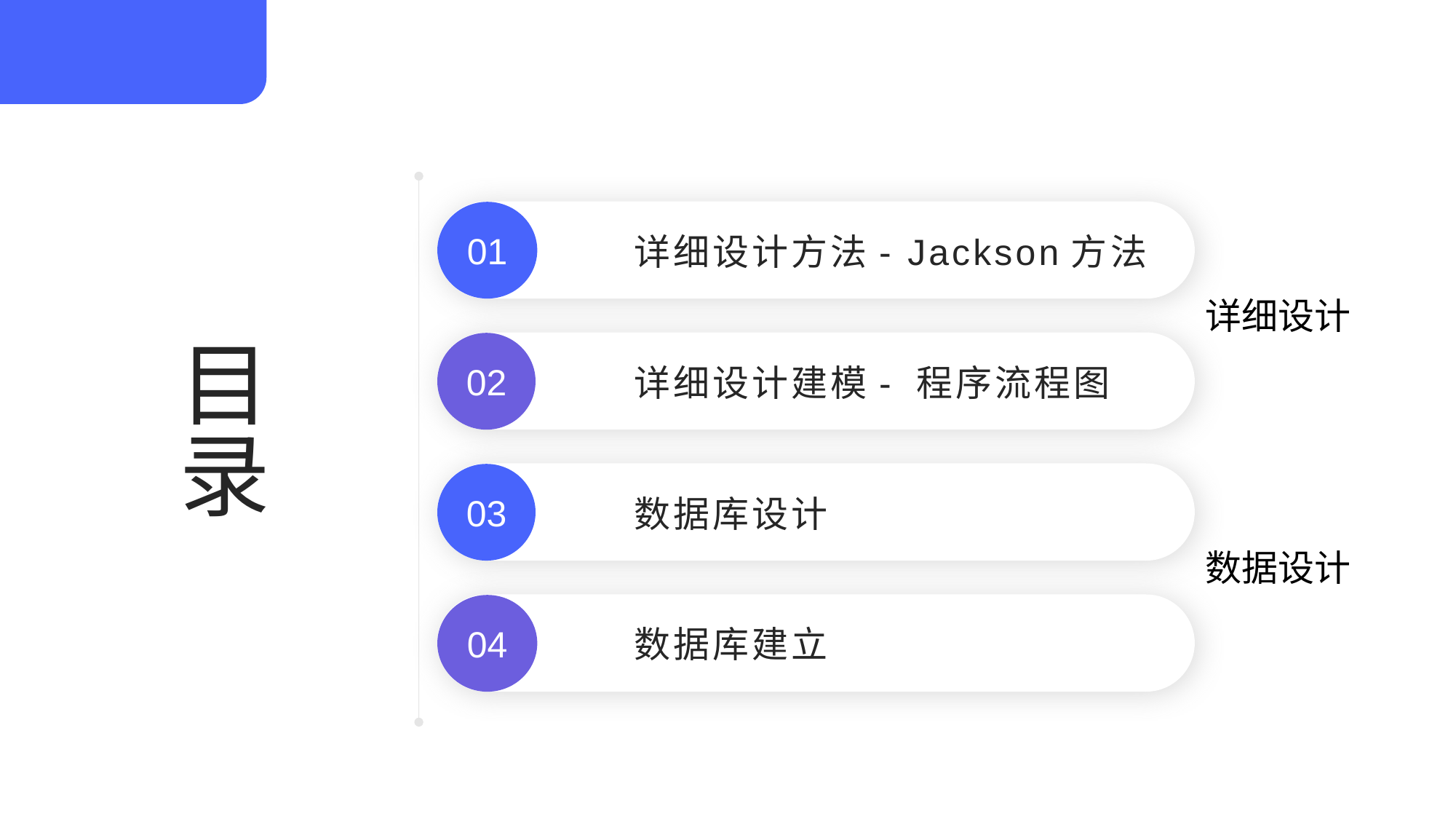

01
详细设计方法- Jackson方法
目录
详细设计

02
详细设计建模- 程序流程图

03
数据库设计
数据设计

04
数据库建立